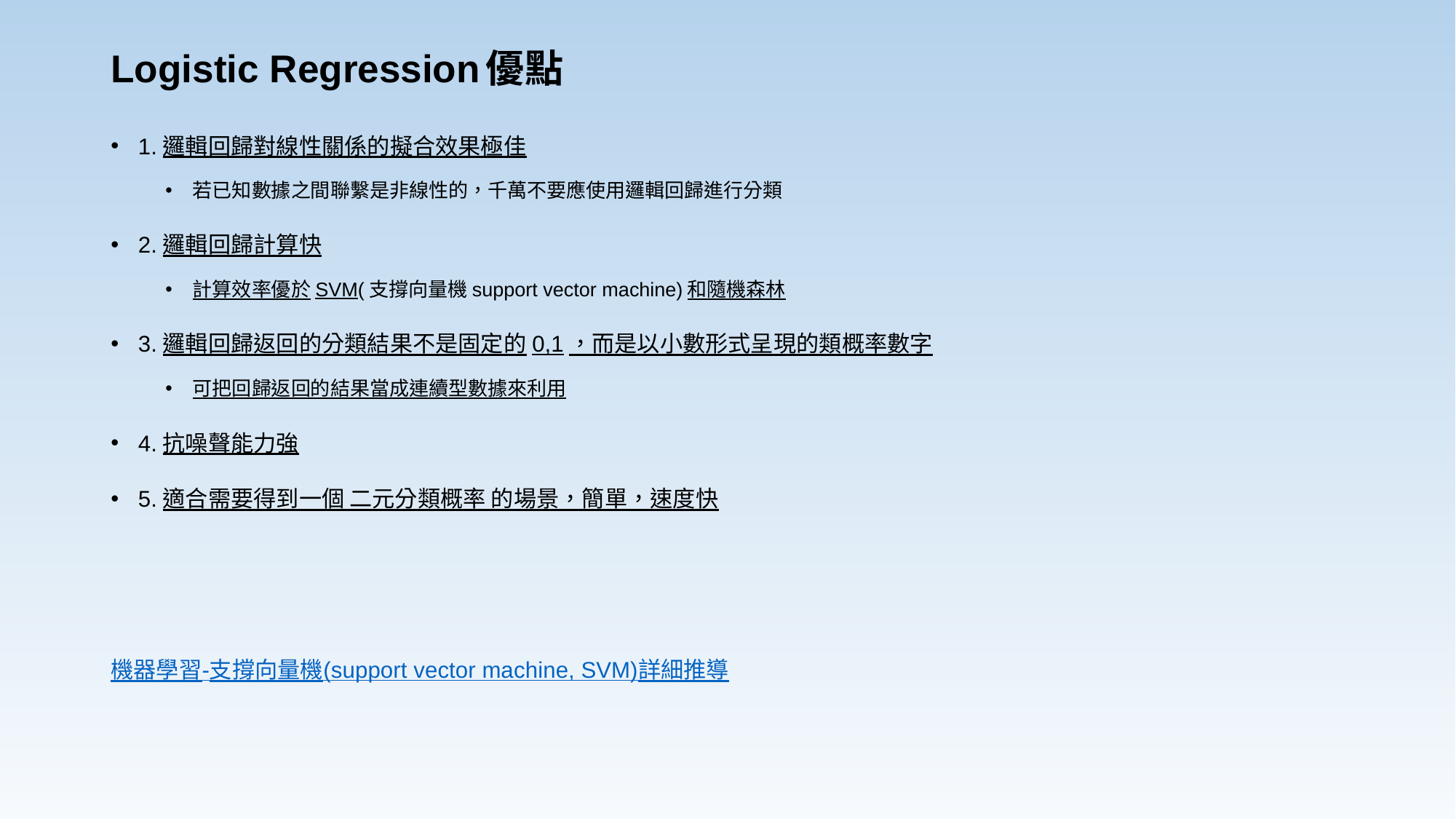

# Logistic Regression優點
1.邏輯回歸對線性關係的擬合效果極佳
若已知數據之間聯繫是非線性的，千萬不要應使用邏輯回歸進行分類
2.邏輯回歸計算快
計算效率優於SVM(支撐向量機support vector machine)和隨機森林
3.邏輯回歸返回的分類結果不是固定的0,1，而是以小數形式呈現的類概率數字
可把回歸返回的結果當成連續型數據來利用
4.抗噪聲能力強
5.適合需要得到一個 二元分類概率 的場景，簡單，速度快

機器學習-支撐向量機(support vector machine, SVM)詳細推導